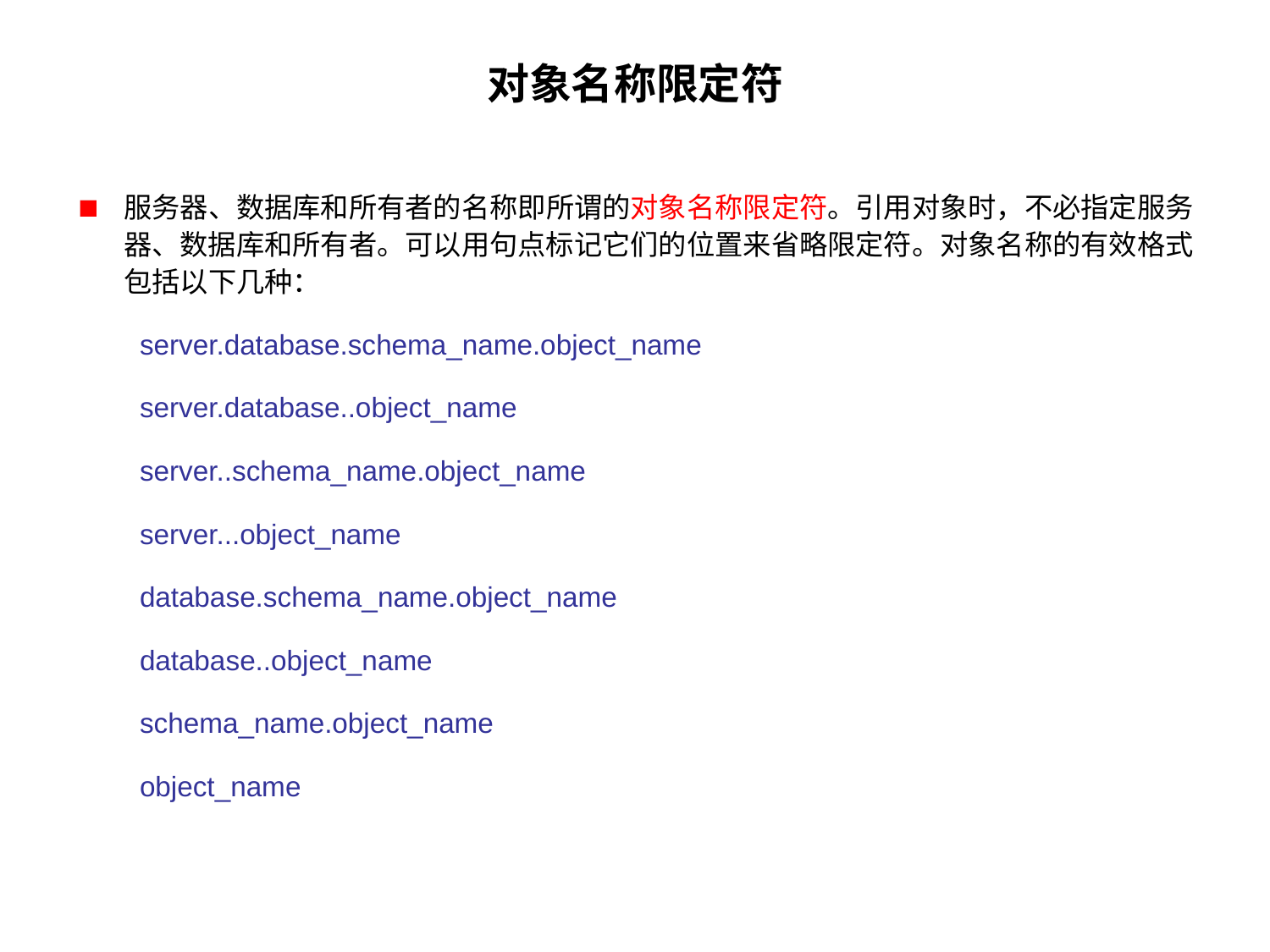

# 对象名称限定符
服务器、数据库和所有者的名称即所谓的对象名称限定符。引用对象时，不必指定服务器、数据库和所有者。可以用句点标记它们的位置来省略限定符。对象名称的有效格式包括以下几种：
server.database.schema_name.object_name
server.database..object_name
server..schema_name.object_name
server...object_name
database.schema_name.object_name
database..object_name
schema_name.object_name
object_name